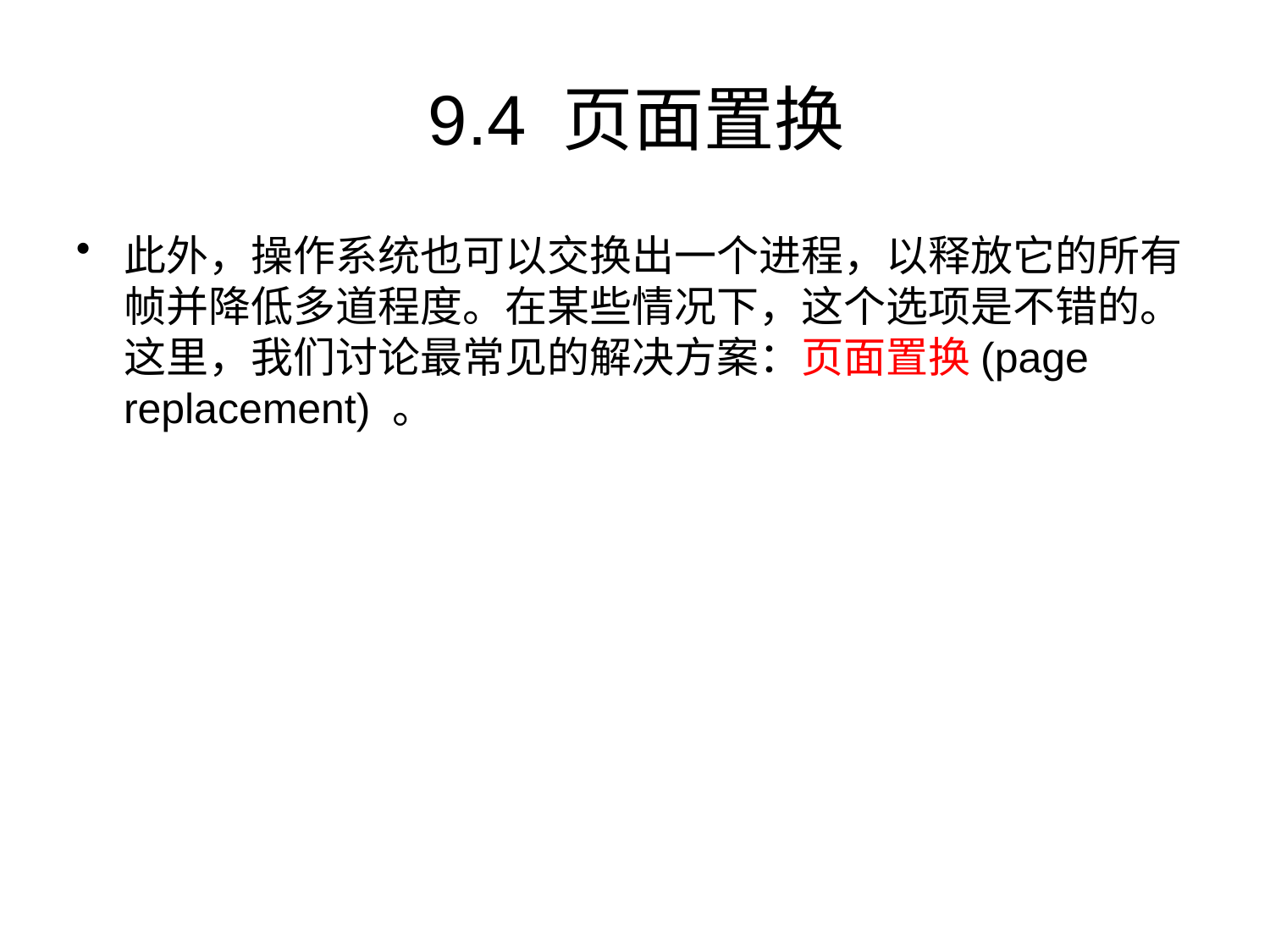

# 9.4 页面置换
此外，操作系统也可以交换出一个进程，以释放它的所有帧并降低多道程度。在某些情况下，这个选项是不错的。这里，我们讨论最常见的解决方案：页面置换(page replacement) 。